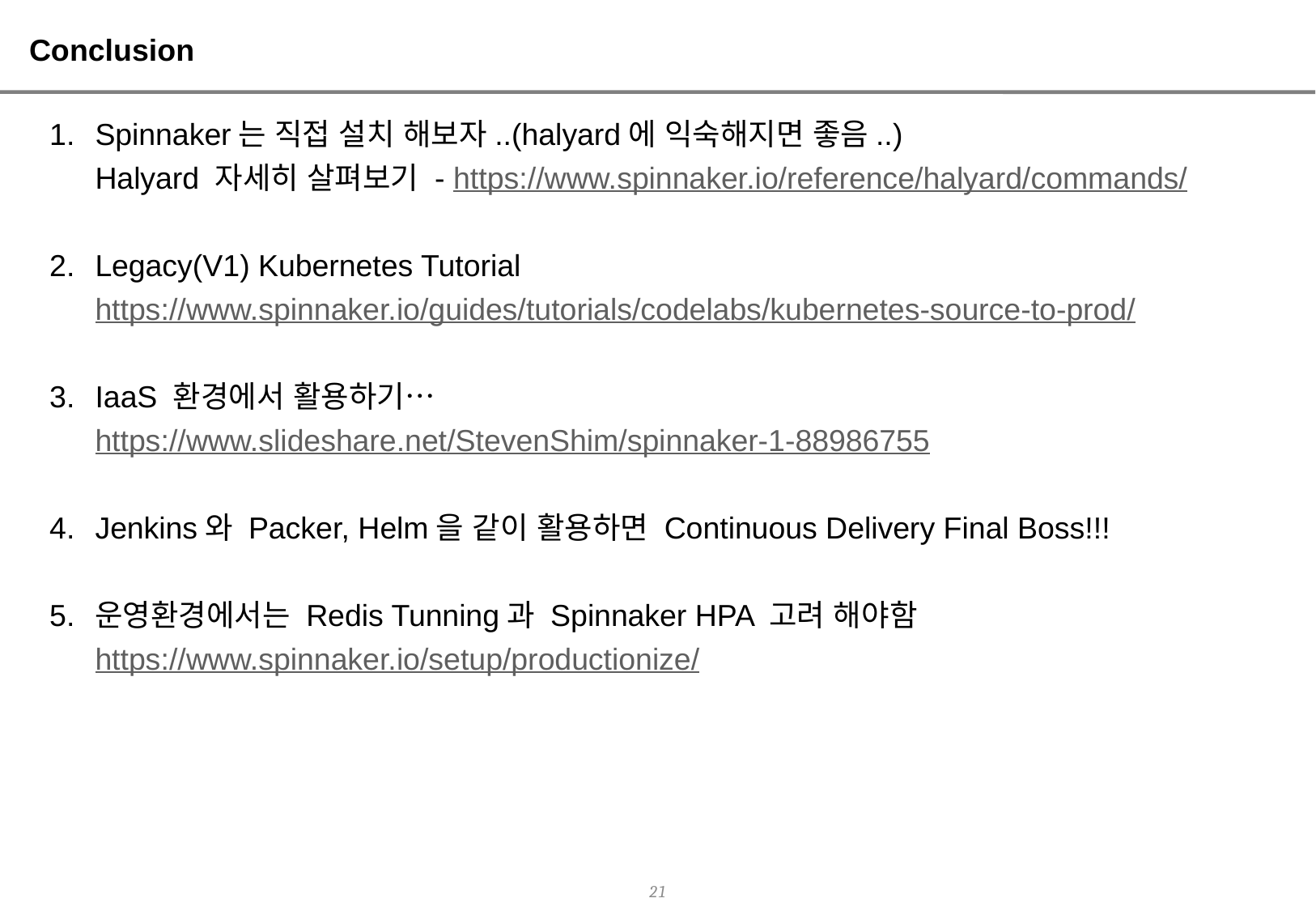

# Conclusion

Spinnaker는 직접 설치 해보자..(halyard에 익숙해지면 좋음..)
Halyard 자세히 살펴보기 - https://www.spinnaker.io/reference/halyard/commands/

Legacy(V1) Kubernetes Tutorial
https://www.spinnaker.io/guides/tutorials/codelabs/kubernetes-source-to-prod/

IaaS 환경에서 활용하기…
https://www.slideshare.net/StevenShim/spinnaker-1-88986755

Jenkins와 Packer, Helm을 같이 활용하면 Continuous Delivery Final Boss!!!

운영환경에서는 Redis Tunning과 Spinnaker HPA 고려 해야함
https://www.spinnaker.io/setup/productionize/